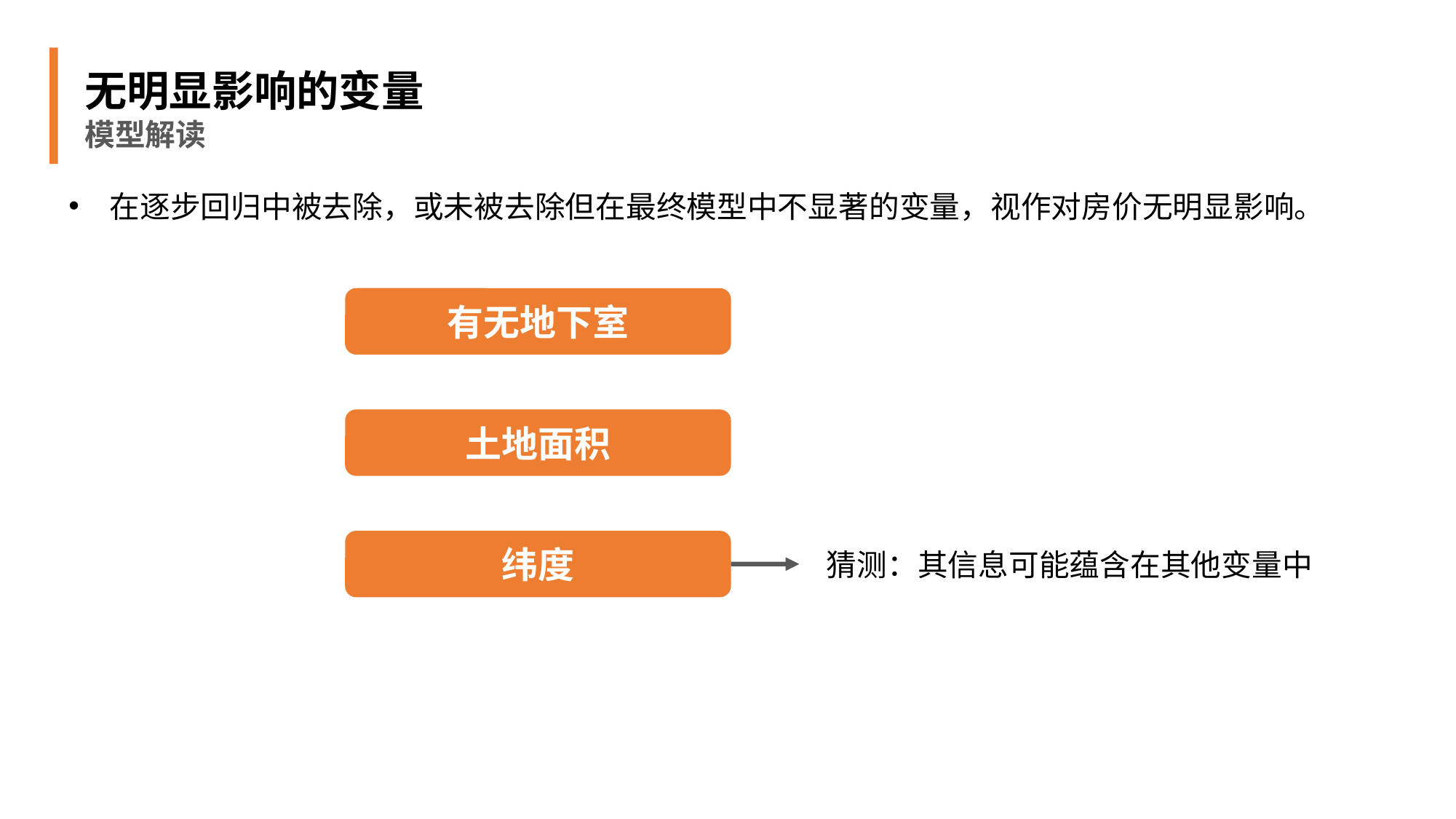

无明显影响的变量

模型解读
在逐步回归中被去除，或未被去除但在最终模型中不显著的变量，视作对房价无明显影响。
有无地下室
土地面积
纬度
猜测：其信息可能蕴含在其他变量中